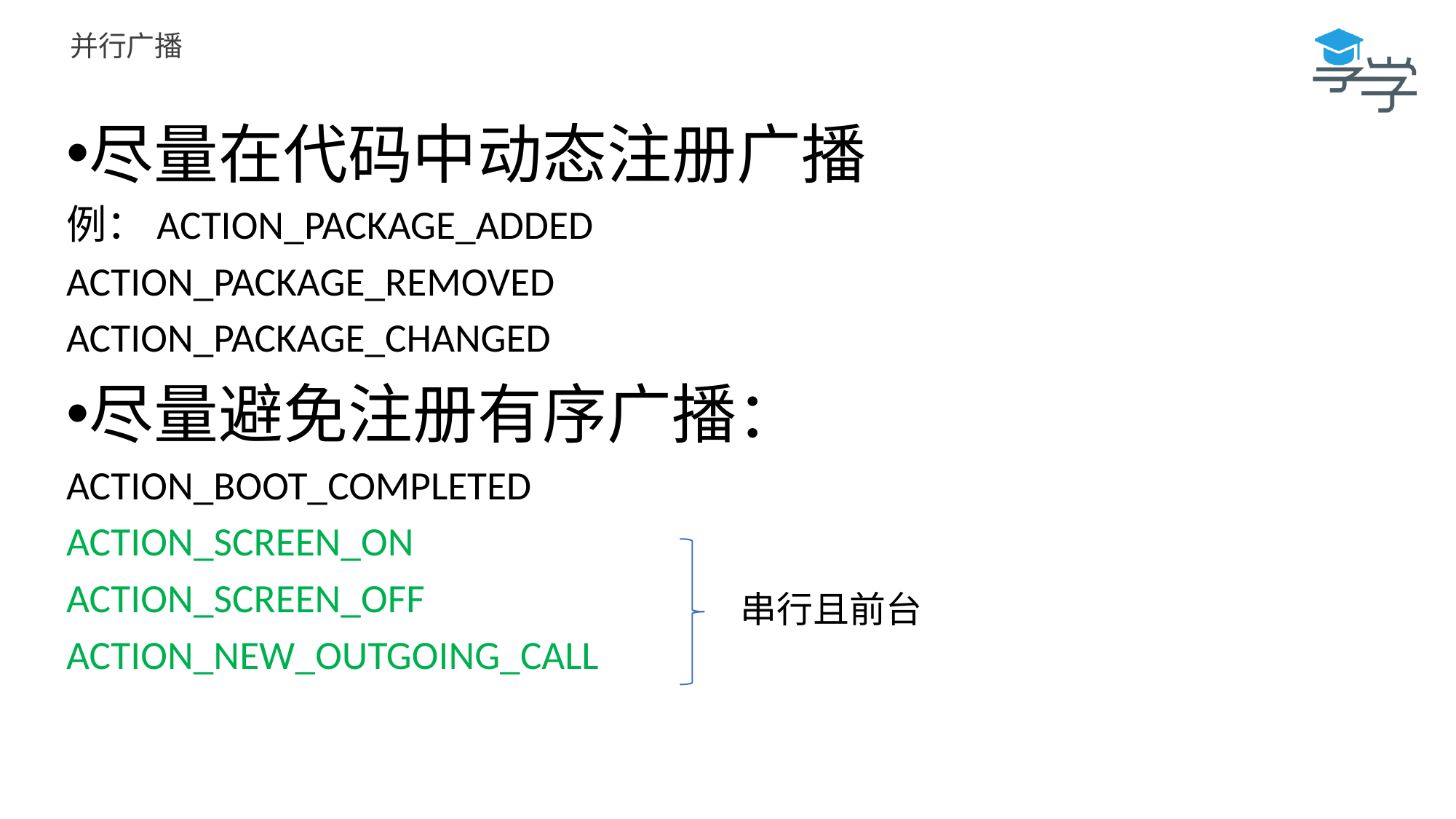

# 并行广播
尽量在代码中动态注册广播
例：ACTION_PACKAGE_ADDED
ACTION_PACKAGE_REMOVED
ACTION_PACKAGE_CHANGED
尽量避免注册有序广播：
ACTION_BOOT_COMPLETED
ACTION_SCREEN_ON
ACTION_SCREEN_OFF
ACTION_NEW_OUTGOING_CALL

串行且前台